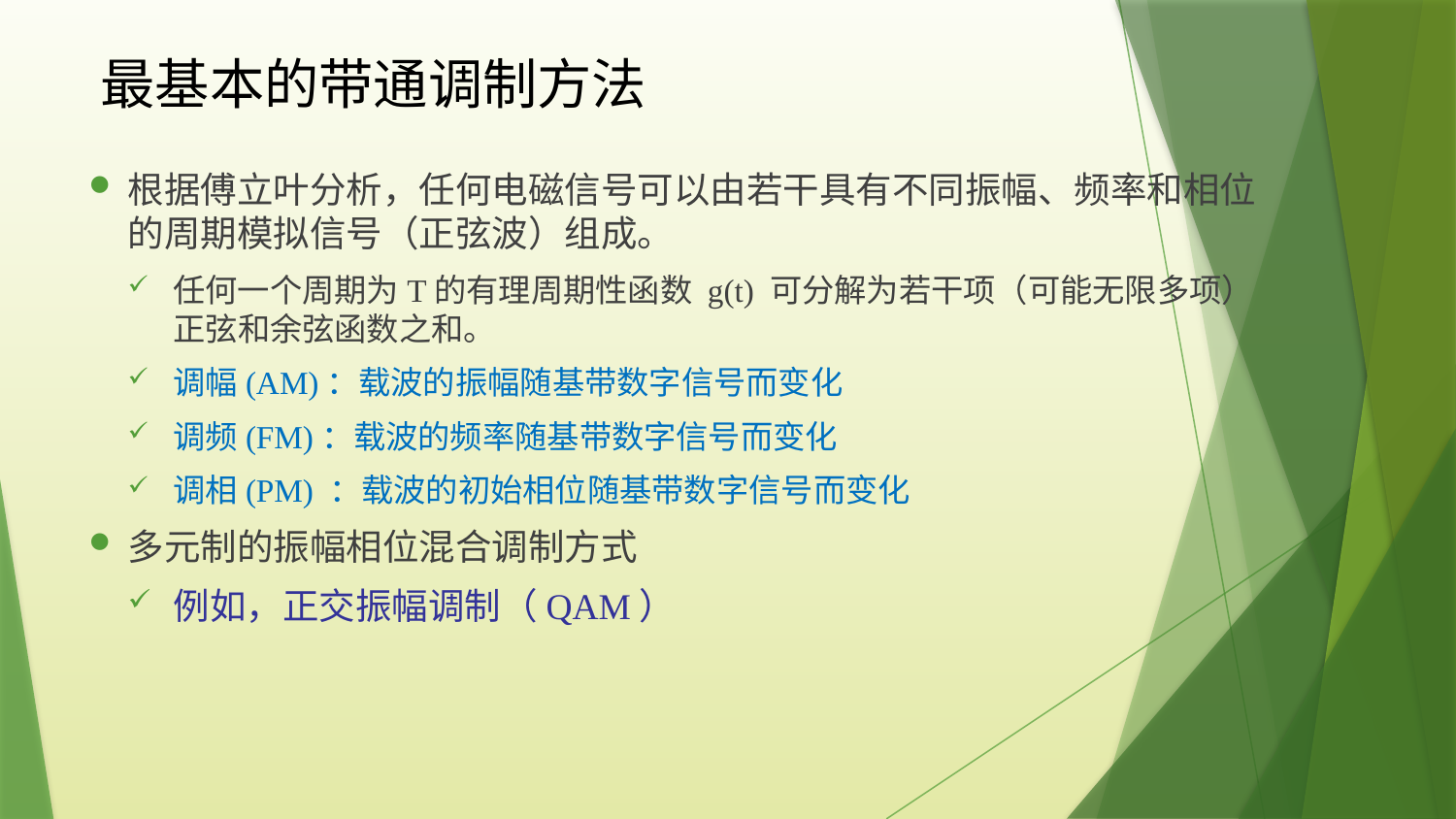

# 最基本的带通调制方法
根据傅立叶分析，任何电磁信号可以由若干具有不同振幅、频率和相位的周期模拟信号（正弦波）组成。
任何一个周期为T的有理周期性函数 g(t) 可分解为若干项（可能无限多项）正弦和余弦函数之和。
调幅(AM)：载波的振幅随基带数字信号而变化
调频(FM)：载波的频率随基带数字信号而变化
调相(PM) ：载波的初始相位随基带数字信号而变化
多元制的振幅相位混合调制方式
例如，正交振幅调制（QAM）